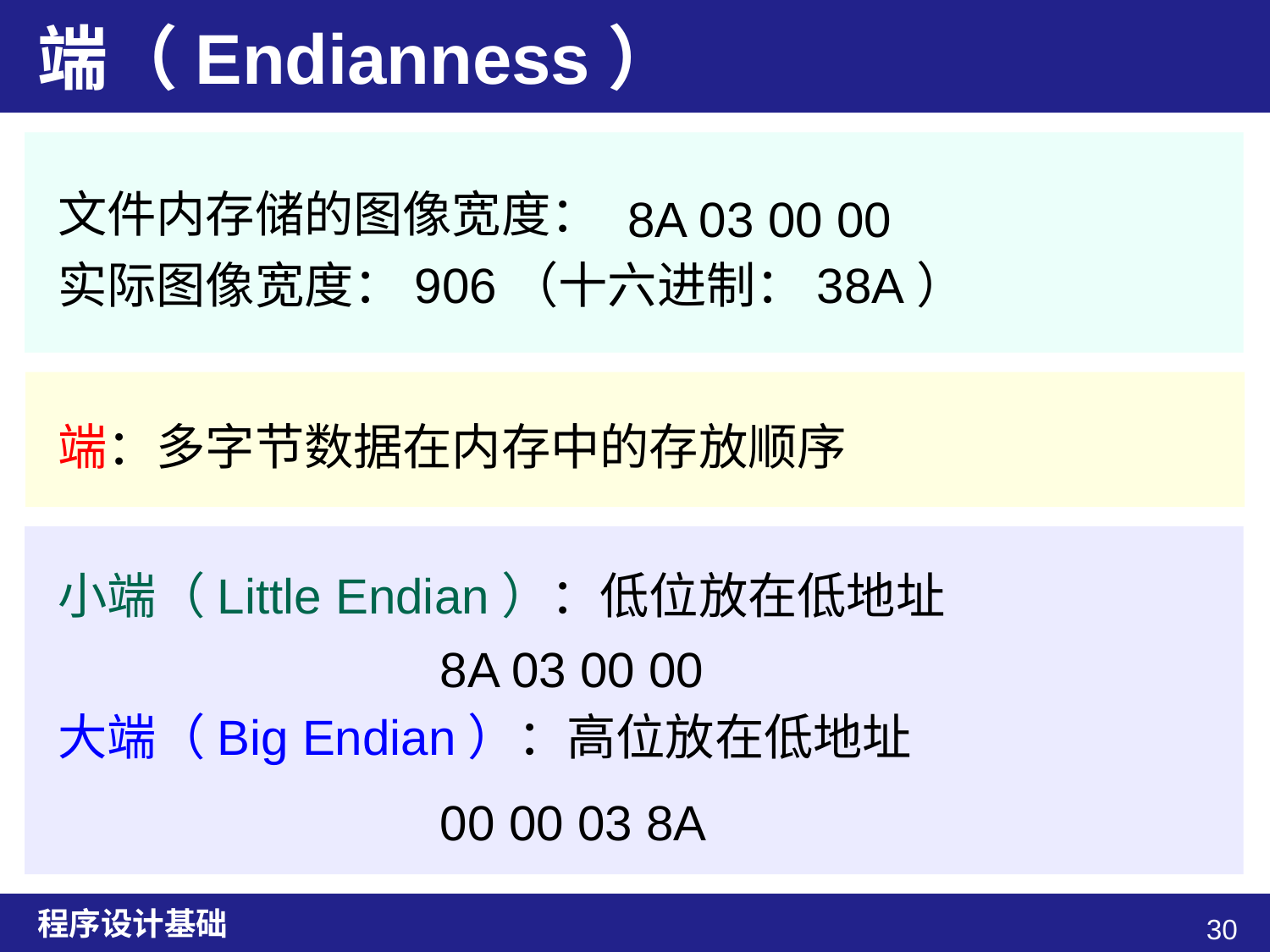

# 端（Endianness）

文件内存储的图像宽度：
实际图像宽度：906（十六进制：38A）
8A 03 00 00

端：多字节数据在内存中的存放顺序

小端（Little Endian）：低位放在低地址

大端（Big Endian）：高位放在低地址
8A 03 00 00
00 00 03 8A